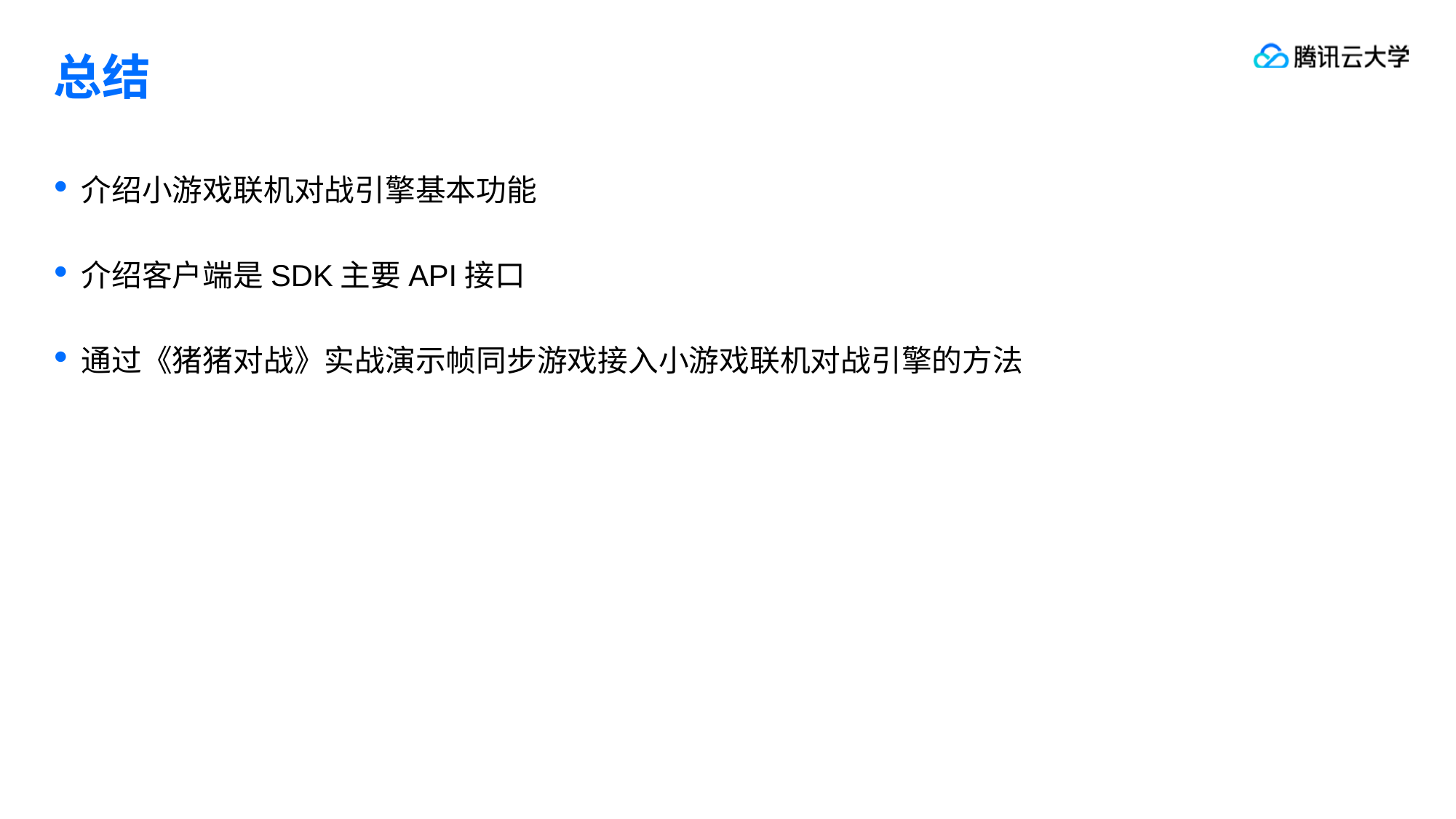

总结
介绍小游戏联机对战引擎基本功能
介绍客户端是SDK主要API接口
通过《猪猪对战》实战演示帧同步游戏接入小游戏联机对战引擎的方法